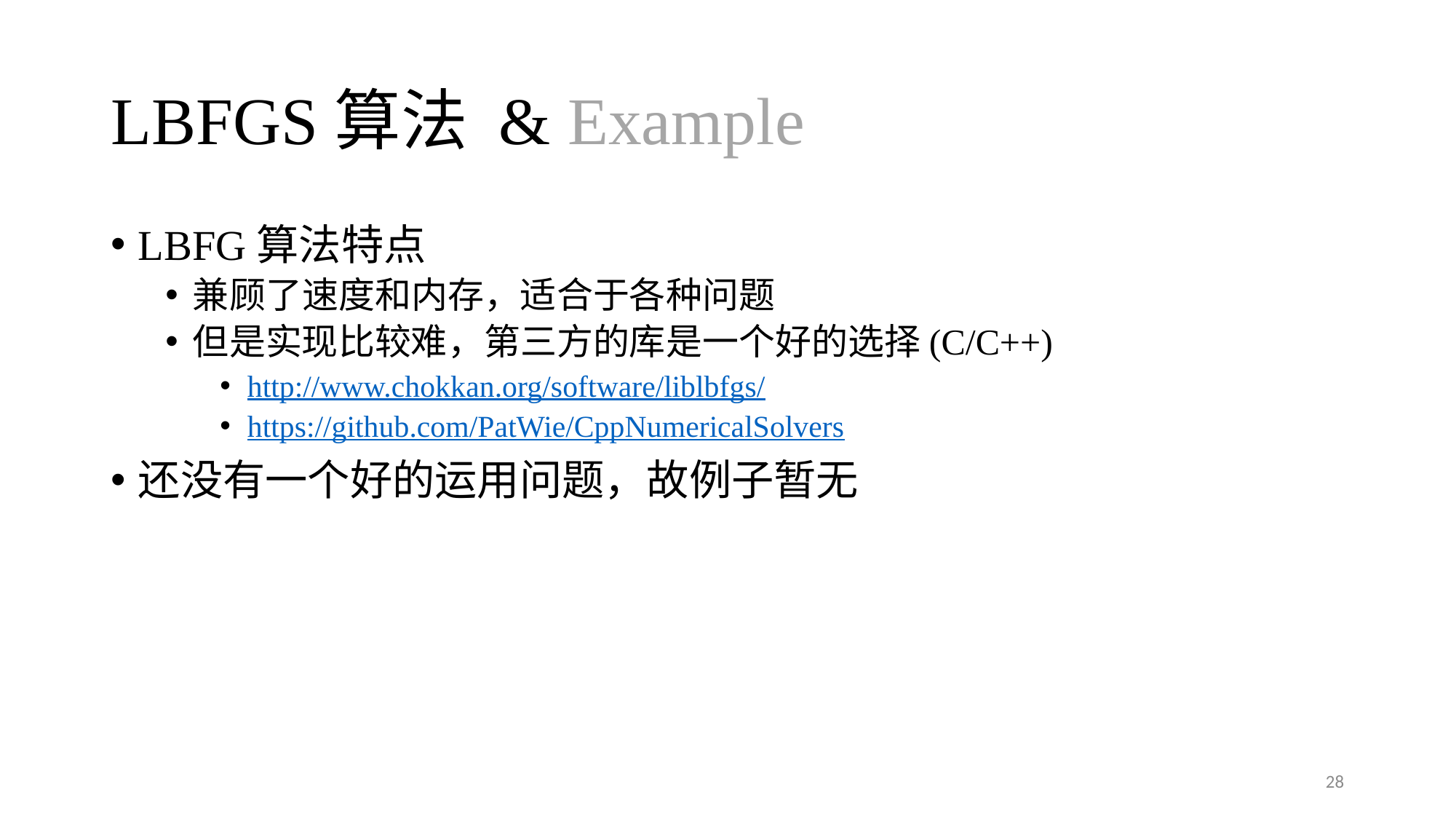

# LBFGS算法 & Example
LBFG算法特点
兼顾了速度和内存，适合于各种问题
但是实现比较难，第三方的库是一个好的选择(C/C++)
http://www.chokkan.org/software/liblbfgs/
https://github.com/PatWie/CppNumericalSolvers
还没有一个好的运用问题，故例子暂无
28